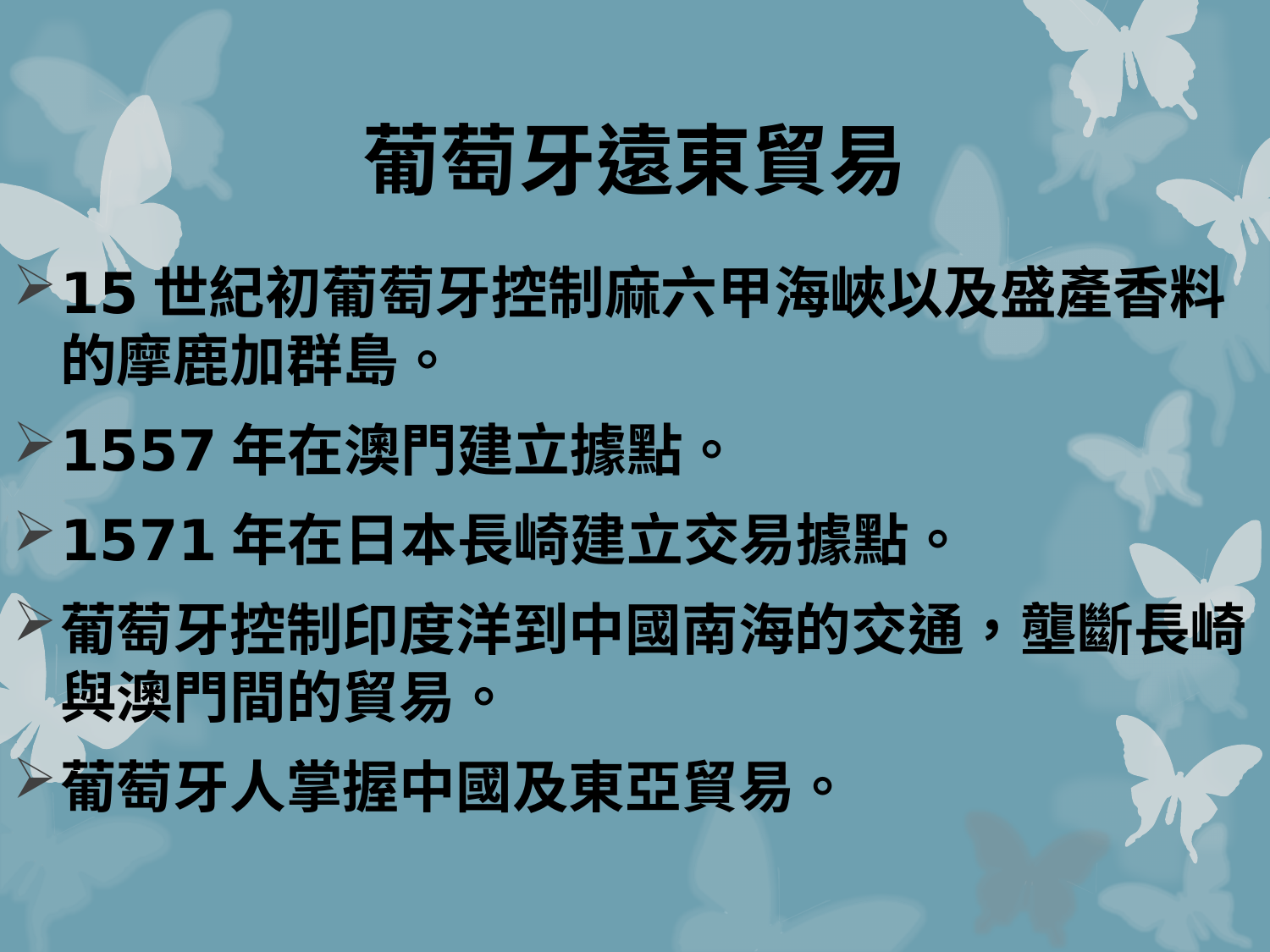

# 葡萄牙遠東貿易
15世紀初葡萄牙控制麻六甲海峽以及盛產香料的摩鹿加群島。
1557年在澳門建立據點。
1571年在日本長崎建立交易據點。
葡萄牙控制印度洋到中國南海的交通，壟斷長崎與澳門間的貿易。
葡萄牙人掌握中國及東亞貿易。